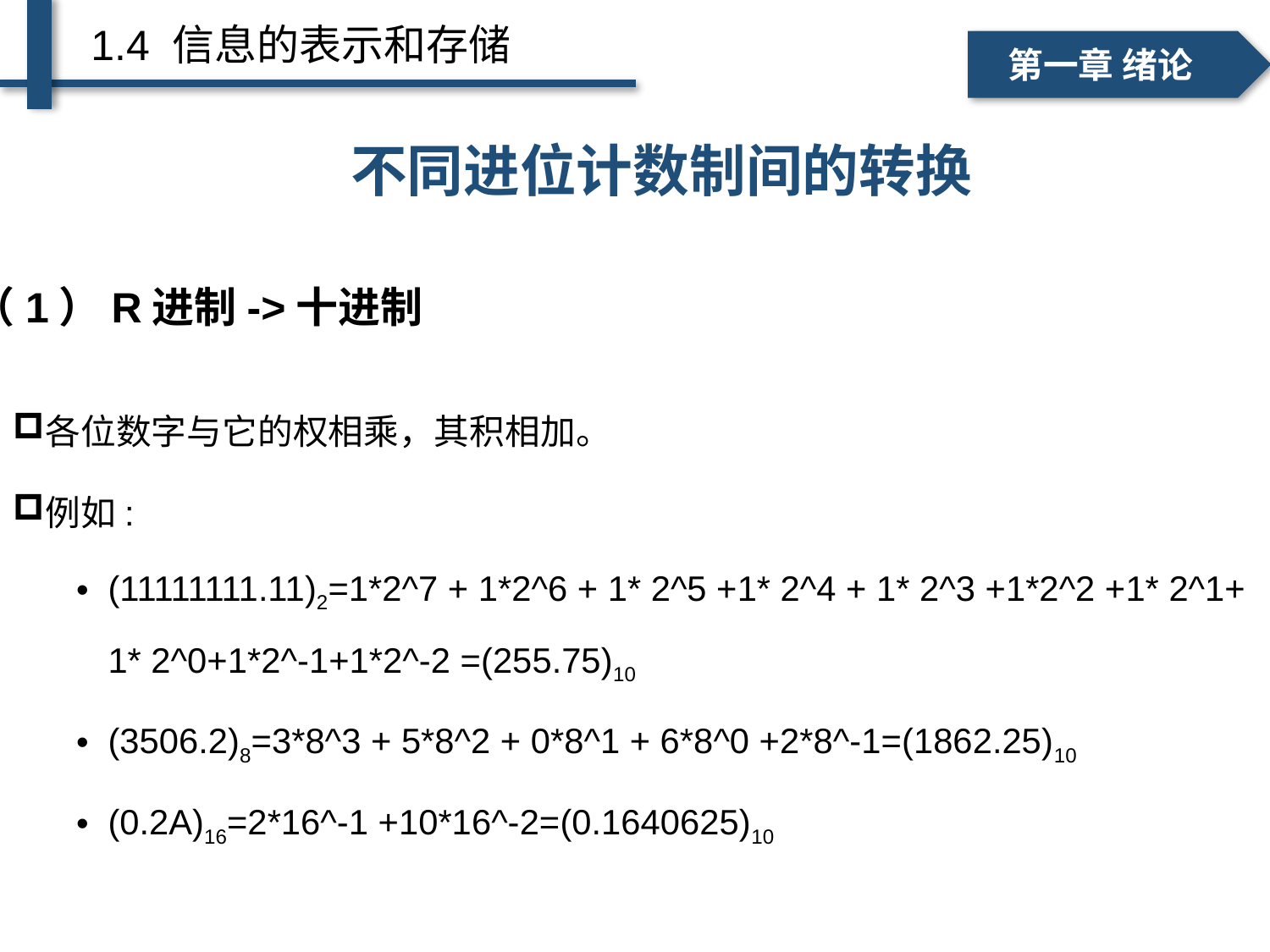

1.4 信息的表示和存储

一、个人简介
二、学术成绩

第一章 绪论

# 不同进位计数制间的转换
（1）R进制->十进制
各位数字与它的权相乘，其积相加。
例如:
(11111111.11)2=1*2^7 + 1*2^6 + 1* 2^5 +1* 2^4 + 1* 2^3 +1*2^2 +1* 2^1+ 1* 2^0+1*2^-1+1*2^-2 =(255.75)10
(3506.2)8=3*8^3 + 5*8^2 + 0*8^1 + 6*8^0 +2*8^-1=(1862.25)10
(0.2A)16=2*16^-1 +10*16^-2=(0.1640625)10
46